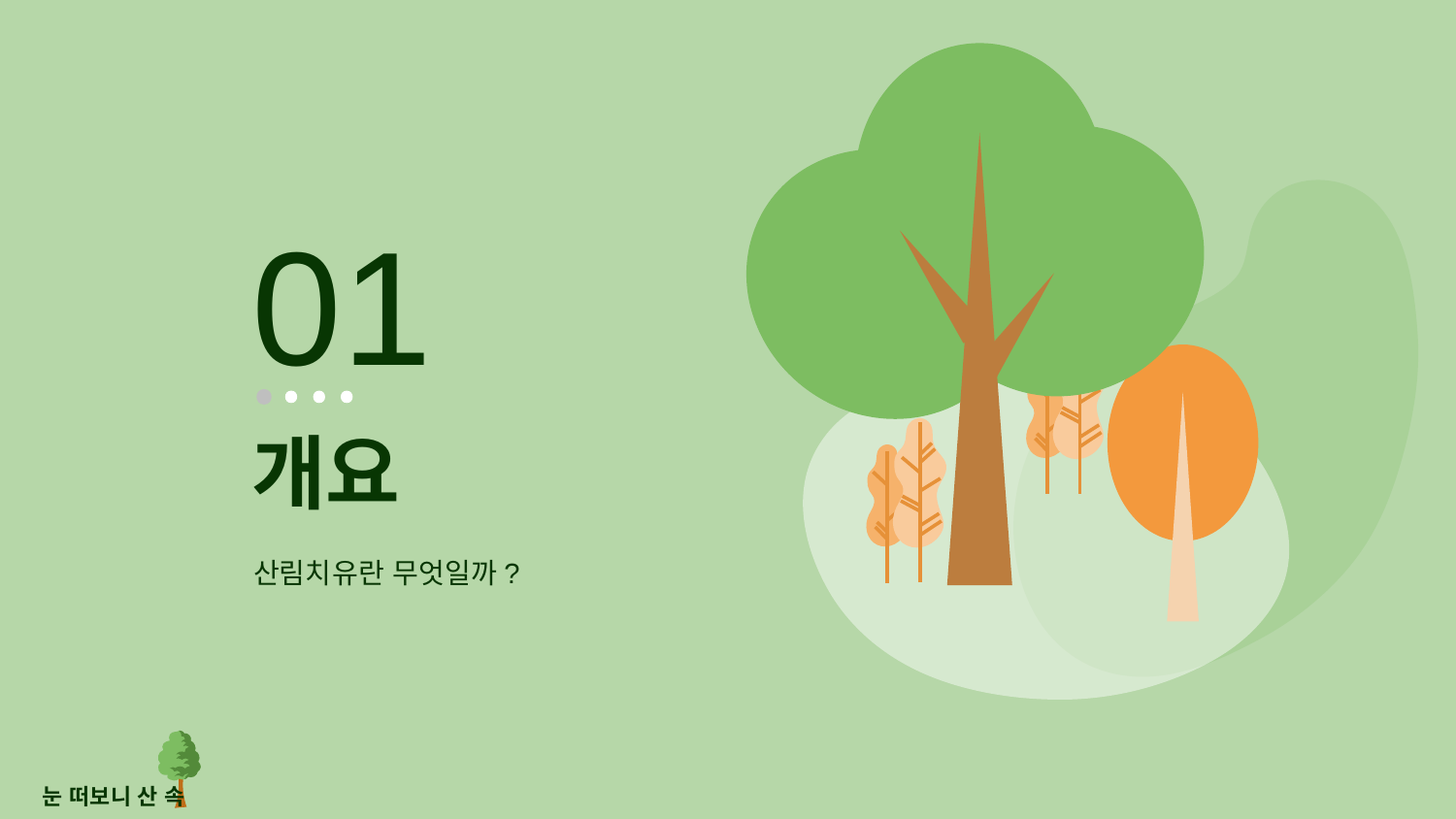

01

# 개요

산림치유란 무엇일까?

눈 떠보니 산 속